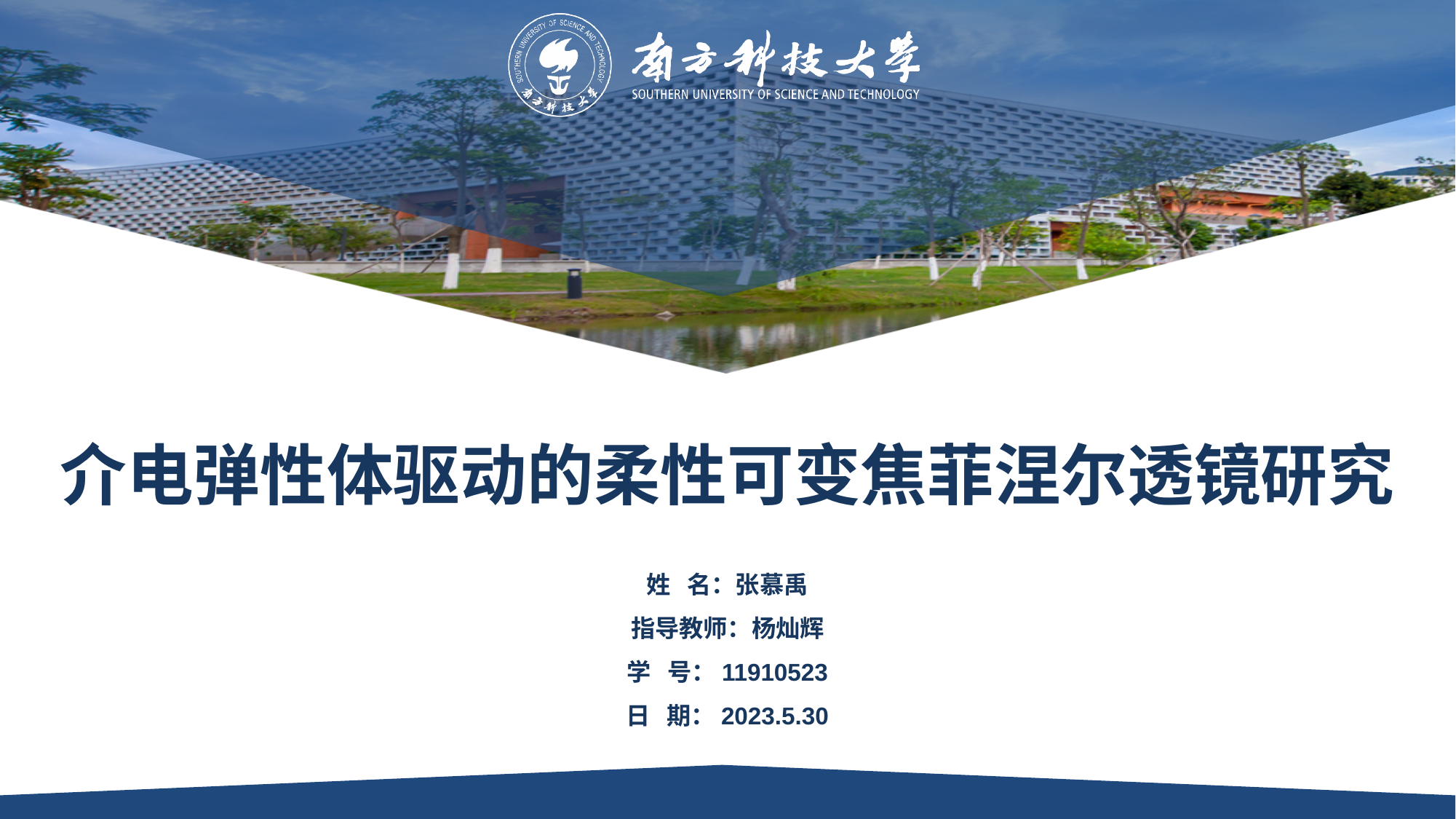

# 介电弹性体驱动的柔性可变焦菲涅尔透镜研究
姓   名：张慕禹
指导教师：杨灿辉
学   号：11910523
日   期：2023.5.30